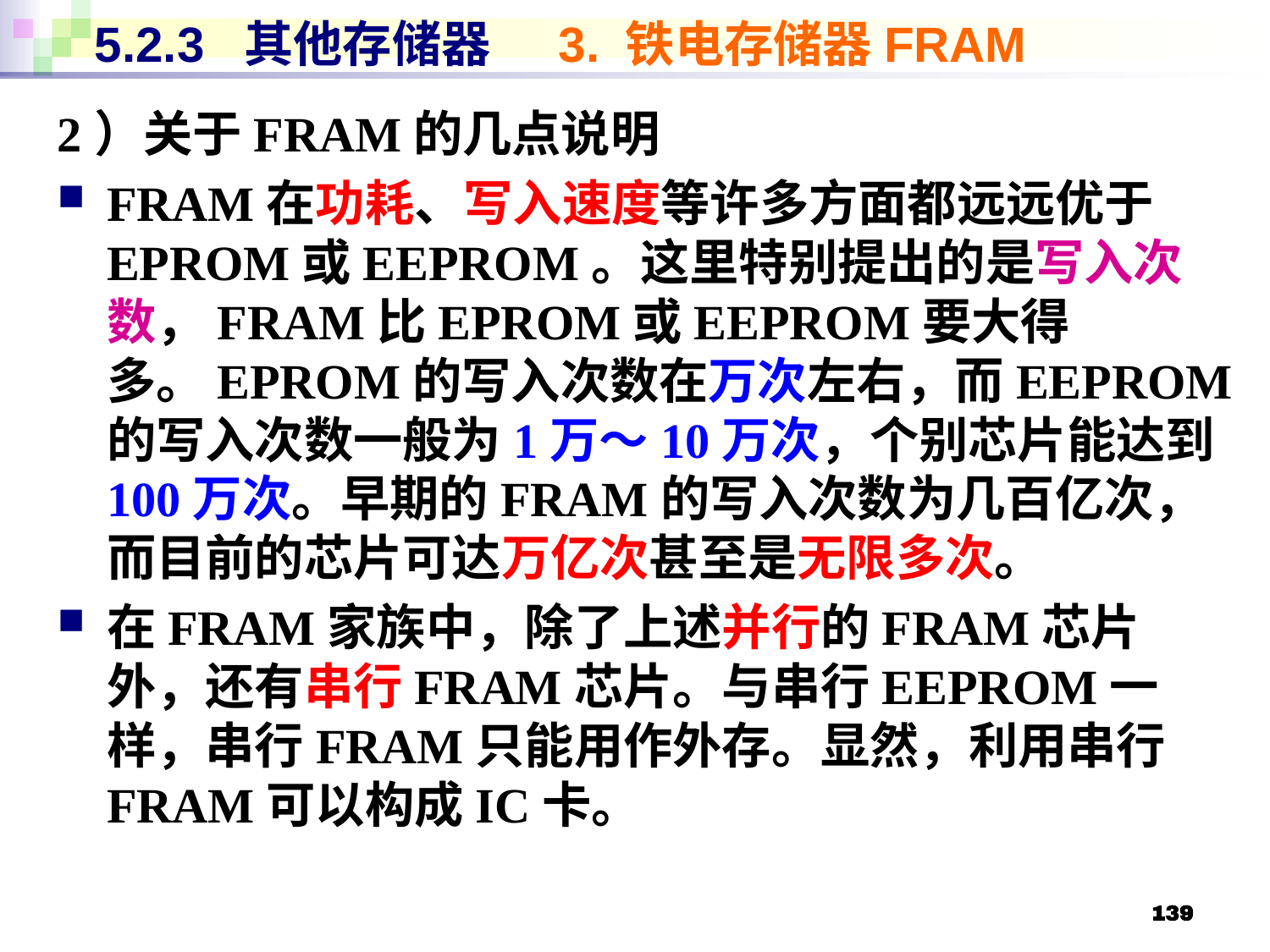

# 5.2.3  其他存储器     3. 铁电存储器FRAM
2）关于FRAM的几点说明
FRAM在功耗、写入速度等许多方面都远远优于EPROM或EEPROM。这里特别提出的是写入次数，FRAM比EPROM或EEPROM要大得多。EPROM的写入次数在万次左右，而EEPROM的写入次数一般为1万～10万次，个别芯片能达到100万次。早期的FRAM的写入次数为几百亿次，而目前的芯片可达万亿次甚至是无限多次。
在FRAM家族中，除了上述并行的FRAM芯片外，还有串行FRAM芯片。与串行EEPROM一样，串行FRAM只能用作外存。显然，利用串行FRAM可以构成IC卡。
139